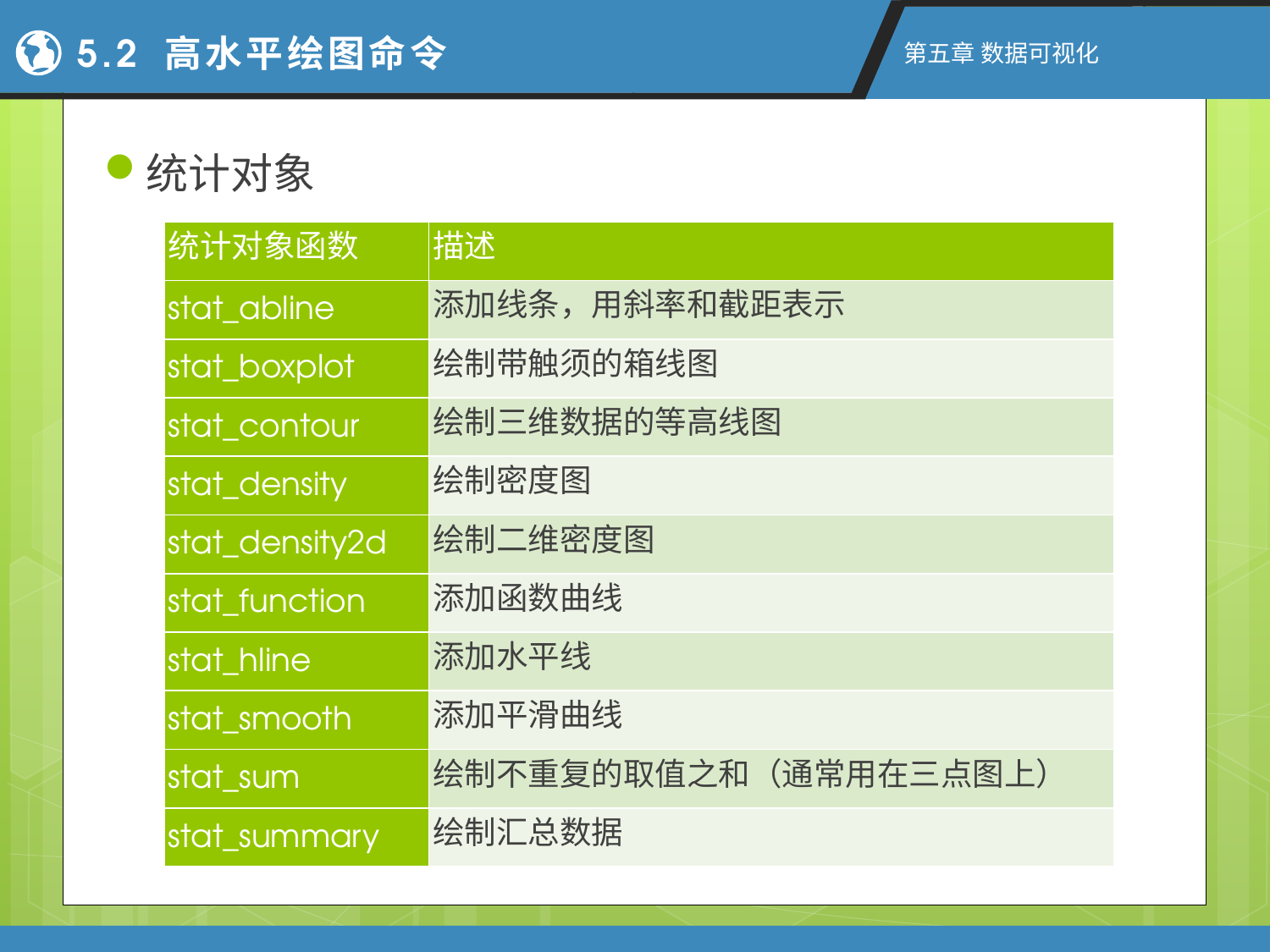

5.2 高水平绘图命令

第五章 数据可视化
统计对象
| 统计对象函数 | 描述 |
| --- | --- |
| stat\_abline | 添加线条，用斜率和截距表示 |
| stat\_boxplot | 绘制带触须的箱线图 |
| stat\_contour | 绘制三维数据的等高线图 |
| stat\_density | 绘制密度图 |
| stat\_density2d | 绘制二维密度图 |
| stat\_function | 添加函数曲线 |
| stat\_hline | 添加水平线 |
| stat\_smooth | 添加平滑曲线 |
| stat\_sum | 绘制不重复的取值之和（通常用在三点图上） |
| stat\_summary | 绘制汇总数据 |